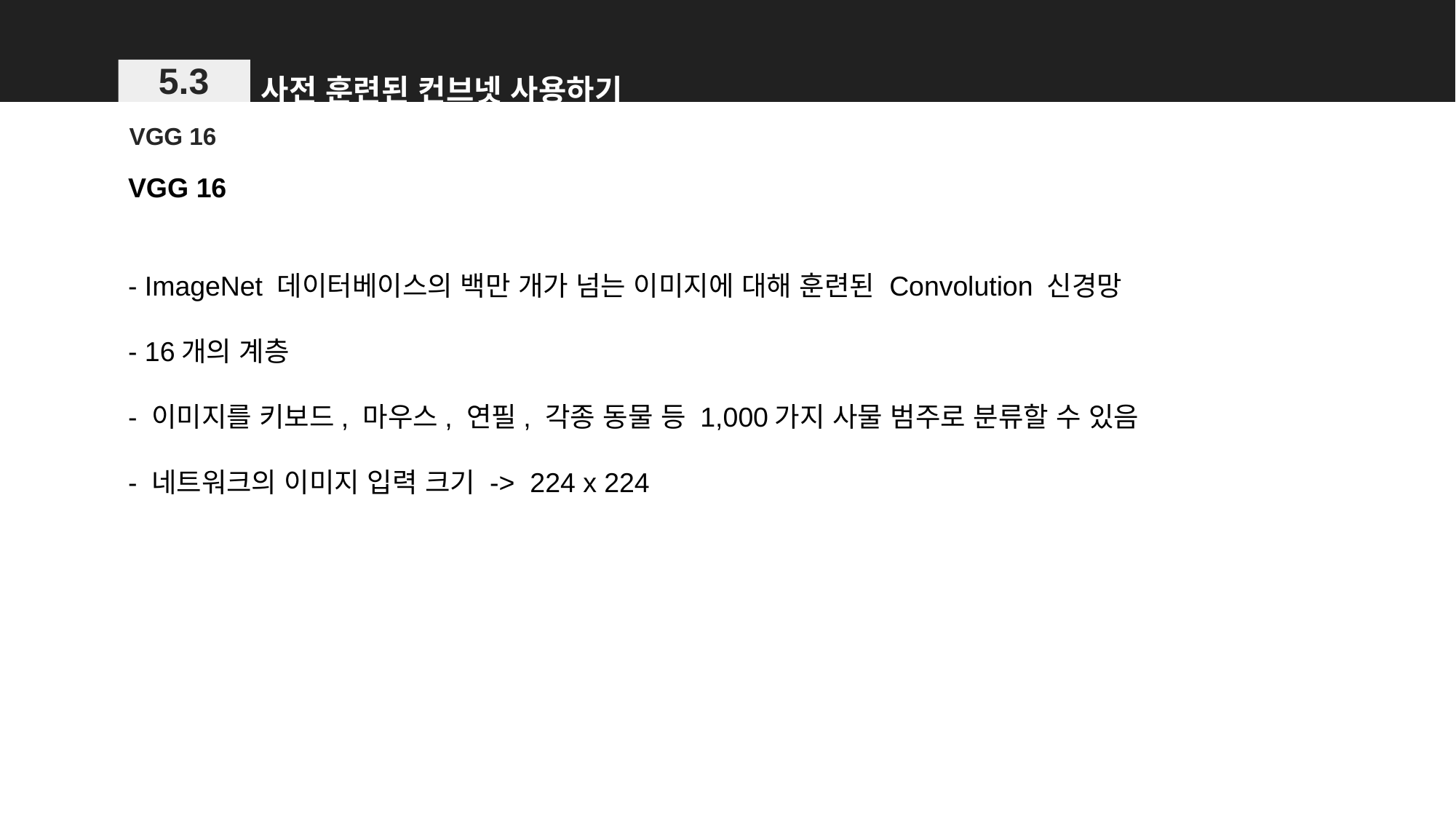

사전 훈련된 컨브넷 사용하기
5.3

VGG 16
VGG 16

- ImageNet 데이터베이스의 백만 개가 넘는 이미지에 대해 훈련된 Convolution 신경망

- 16개의 계층

- 이미지를 키보드, 마우스, 연필, 각종 동물 등 1,000가지 사물 범주로 분류할 수 있음

- 네트워크의 이미지 입력 크기 ->  224 x 224